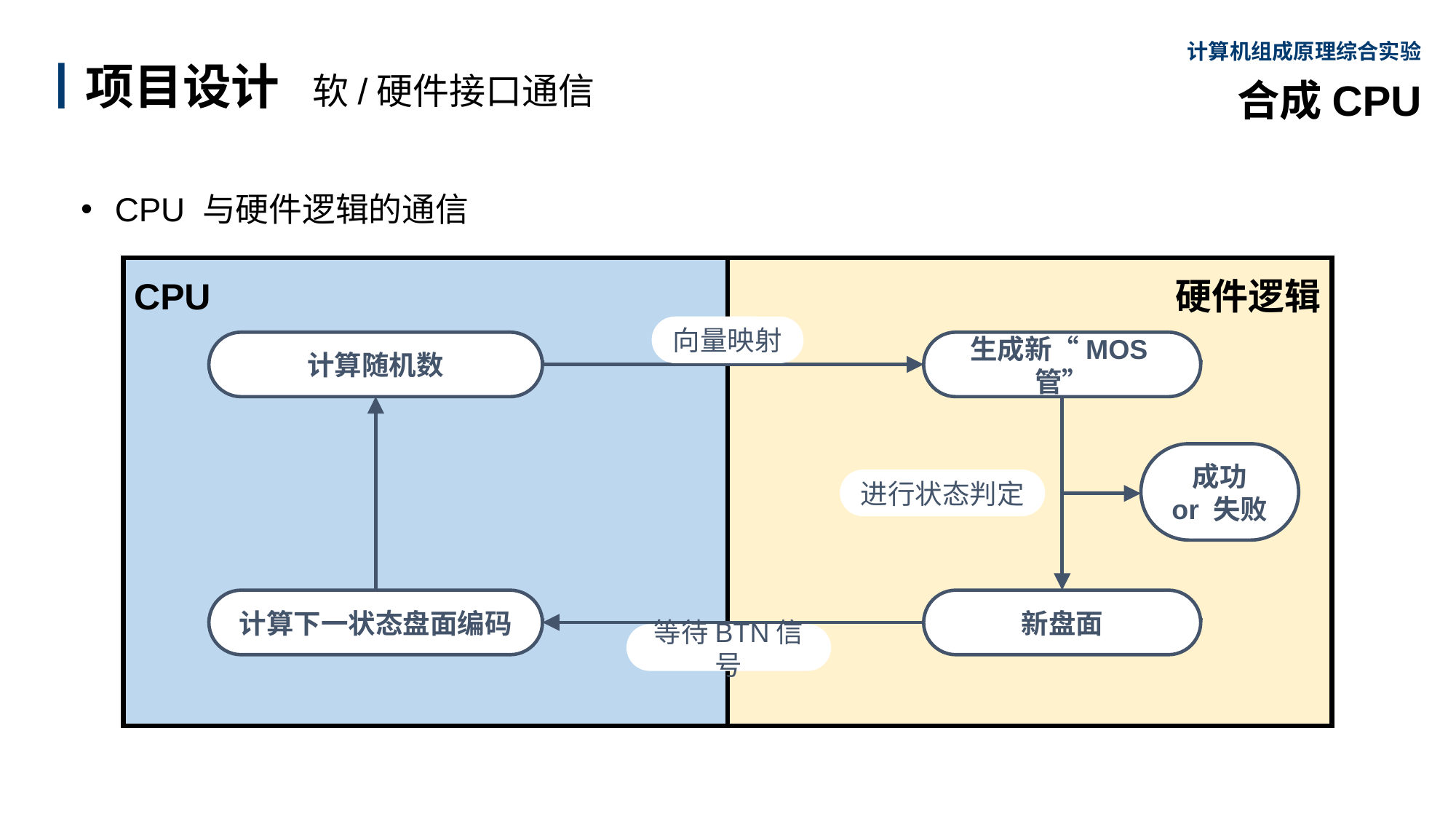

计算机组成原理综合实验
合成CPU
丨项目设计    软/硬件接口通信

CPU 与硬件逻辑的通信
CPU

硬件逻辑

向量映射
计算随机数
生成新“MOS管”
成功
or 失败
进行状态判定
计算下一状态盘面编码
新盘面
等待BTN信号